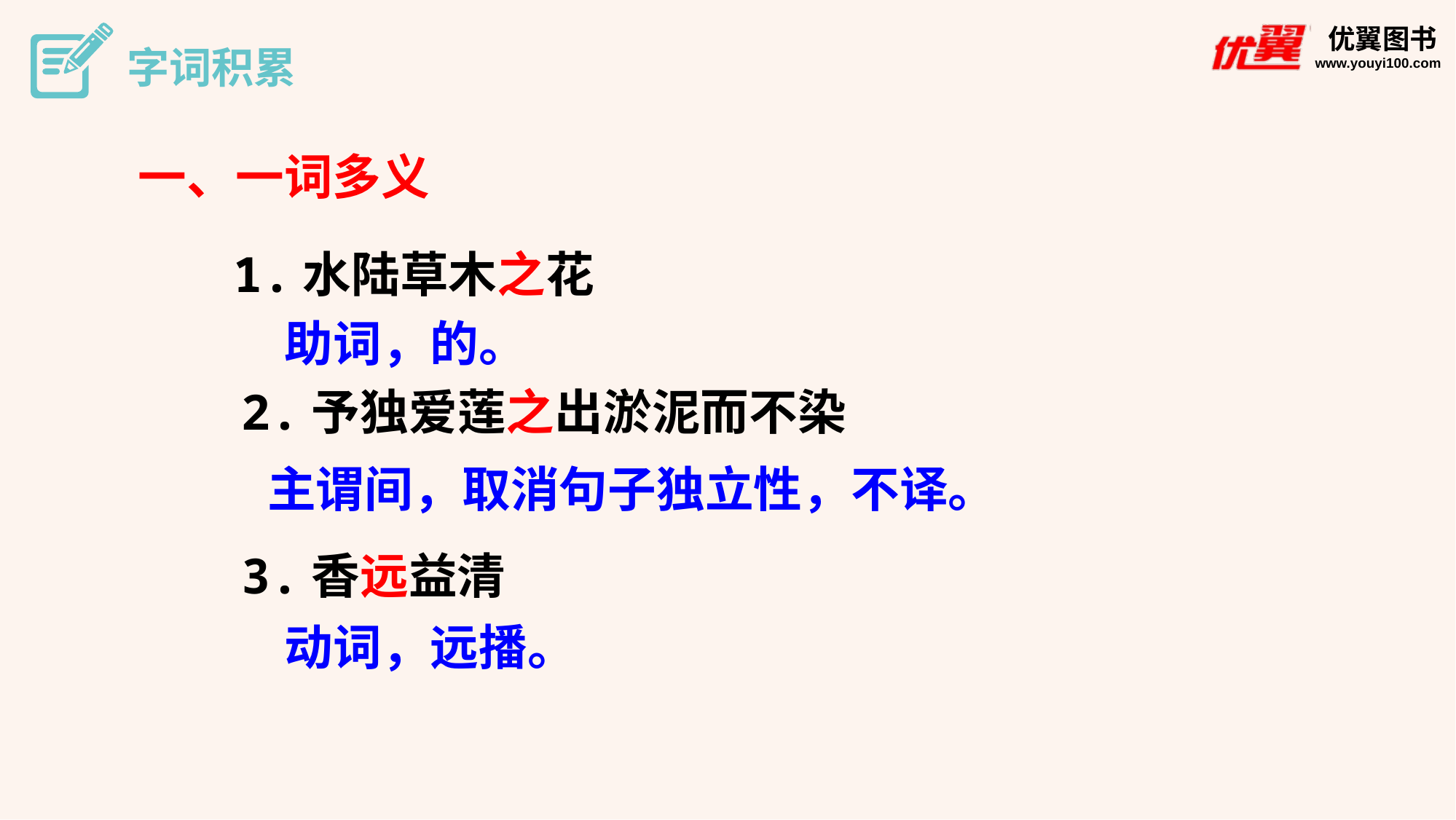

字词积累
一、一词多义
1.水陆草木之花
助词，的。
2.予独爱莲之出淤泥而不染
主谓间，取消句子独立性，不译。
3.香远益清
动词，远播。